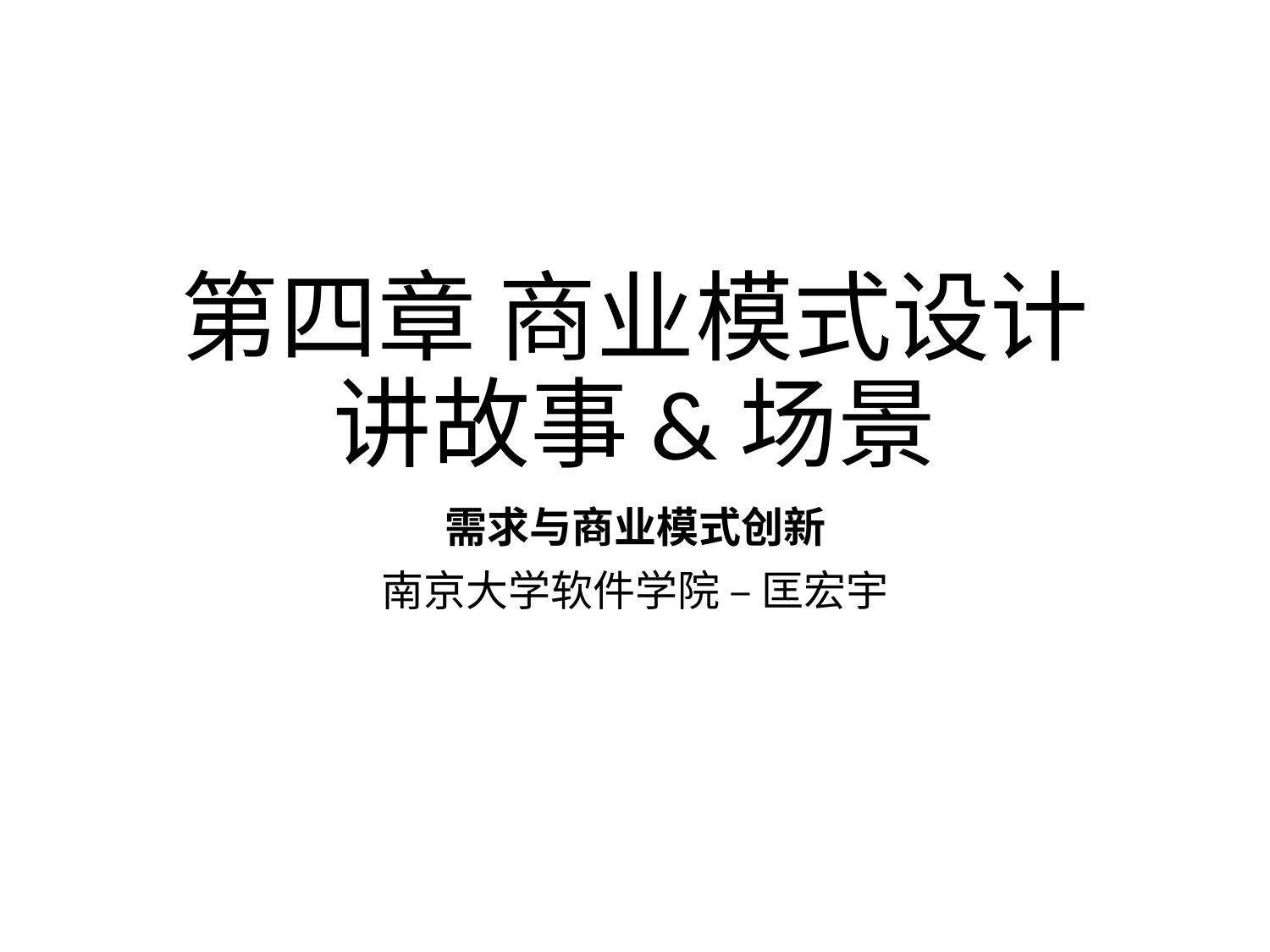

# 第四章 商业模式设计 讲故事&场景
需求与商业模式创新
南京大学软件学院 – 匡宏宇